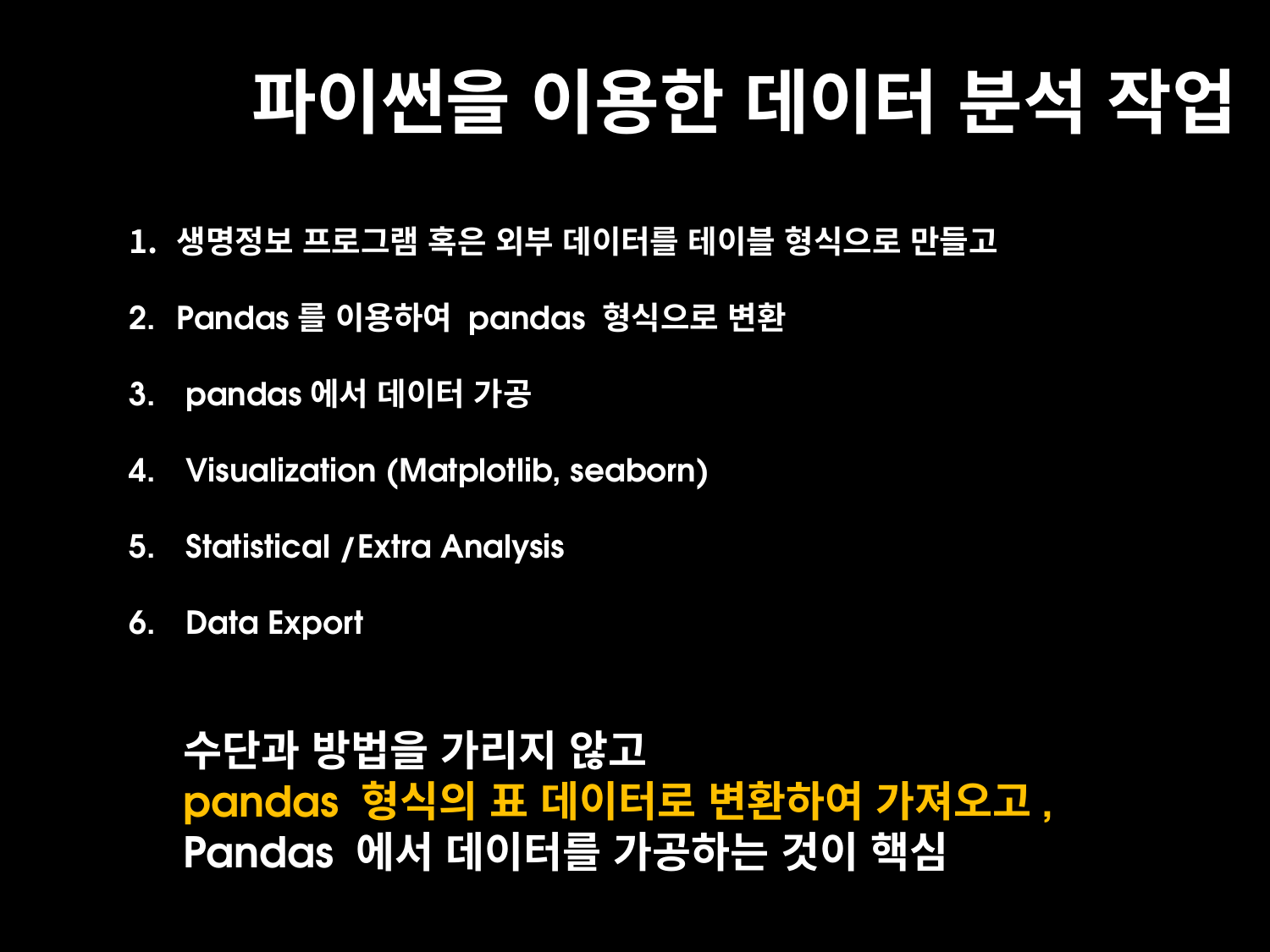

# 파이썬을 이용한 데이터 분석 작업
생명정보 프로그램 혹은 외부 데이터를 테이블 형식으로 만들고

Pandas를 이용하여 pandas 형식으로 변환

 pandas에서 데이터 가공

 Visualization (Matplotlib, seaborn)

 Statistical /Extra Analysis

 Data Export
수단과 방법을 가리지 않고
pandas 형식의 표 데이터로 변환하여 가져오고,
Pandas 에서 데이터를 가공하는 것이 핵심